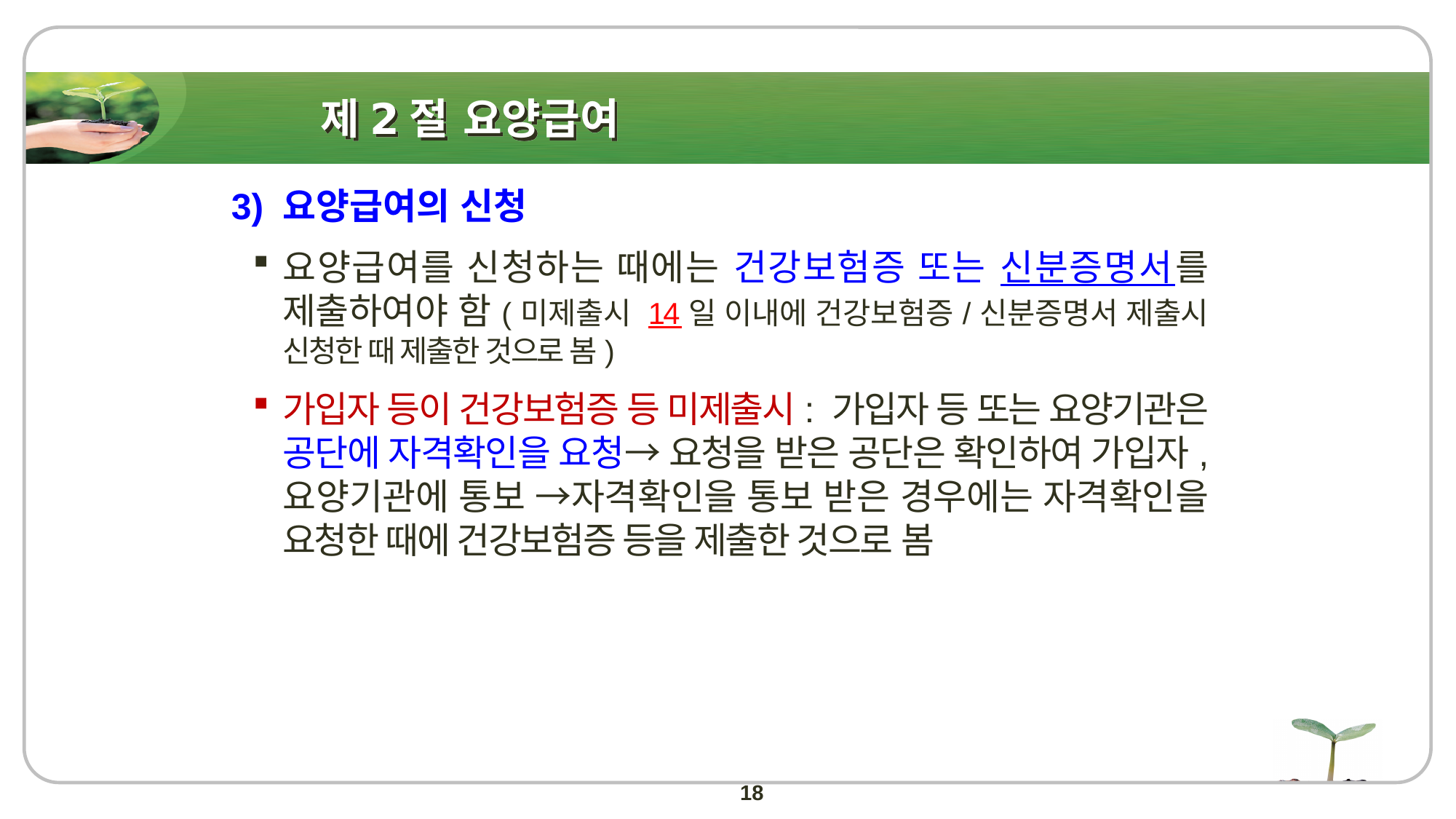

# 제2절 요양급여
3) 요양급여의 신청
요양급여를 신청하는 때에는 건강보험증 또는 신분증명서를 제출하여야 함(미제출시 14일 이내에 건강보험증/신분증명서 제출시 신청한 때 제출한 것으로 봄)
가입자 등이 건강보험증 등 미제출시: 가입자 등 또는 요양기관은 공단에 자격확인을 요청→ 요청을 받은 공단은 확인하여 가입자, 요양기관에 통보 →자격확인을 통보 받은 경우에는 자격확인을 요청한 때에 건강보험증 등을 제출한 것으로 봄
18